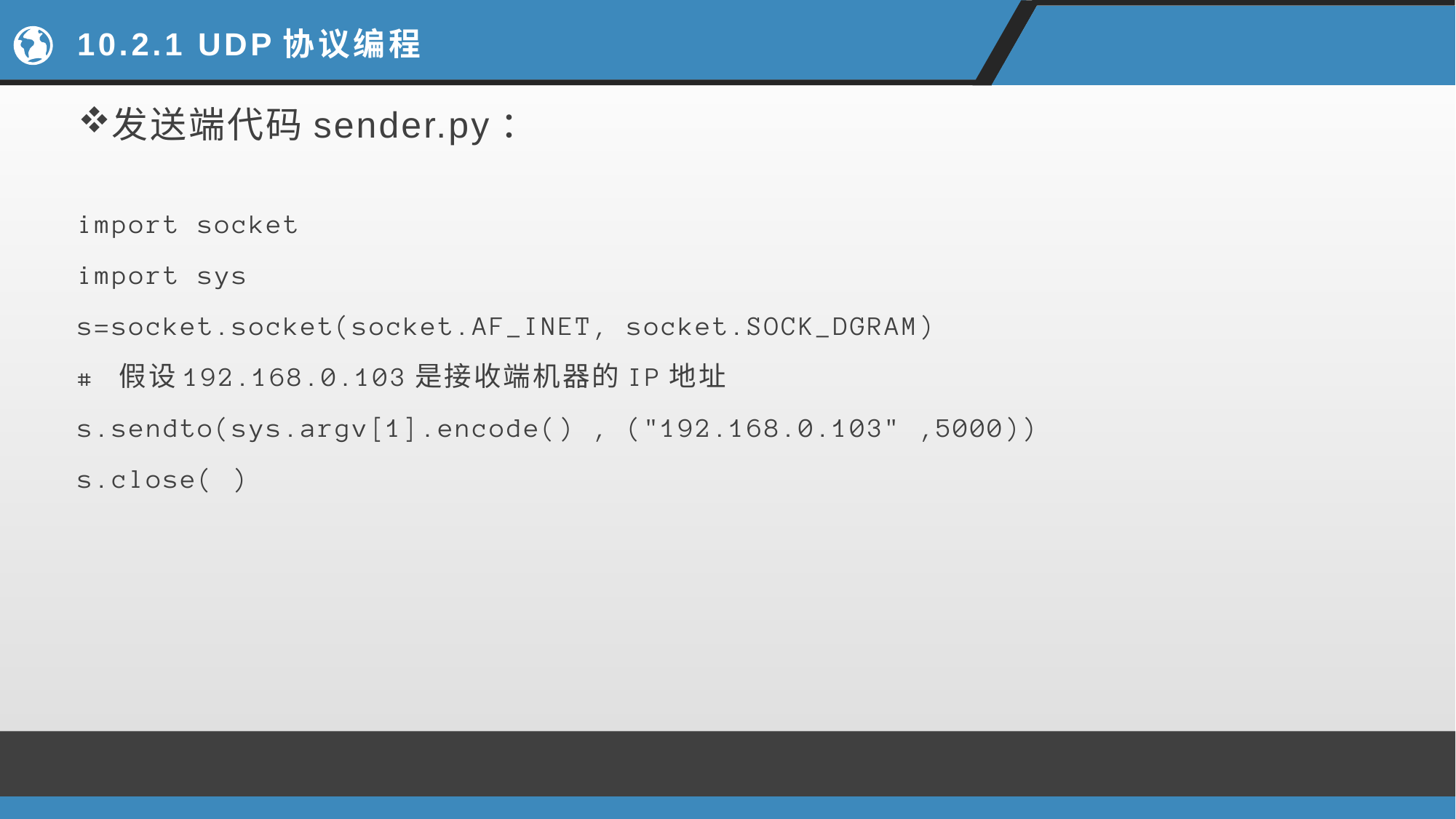

# 10.2.1 UDP协议编程

发送端代码sender.py：

import socket
import sys
s=socket.socket(socket.AF_INET, socket.SOCK_DGRAM)
# 假设192.168.0.103是接收端机器的IP地址
s.sendto(sys.argv[1].encode() , ("192.168.0.103" ,5000))
s.close( )